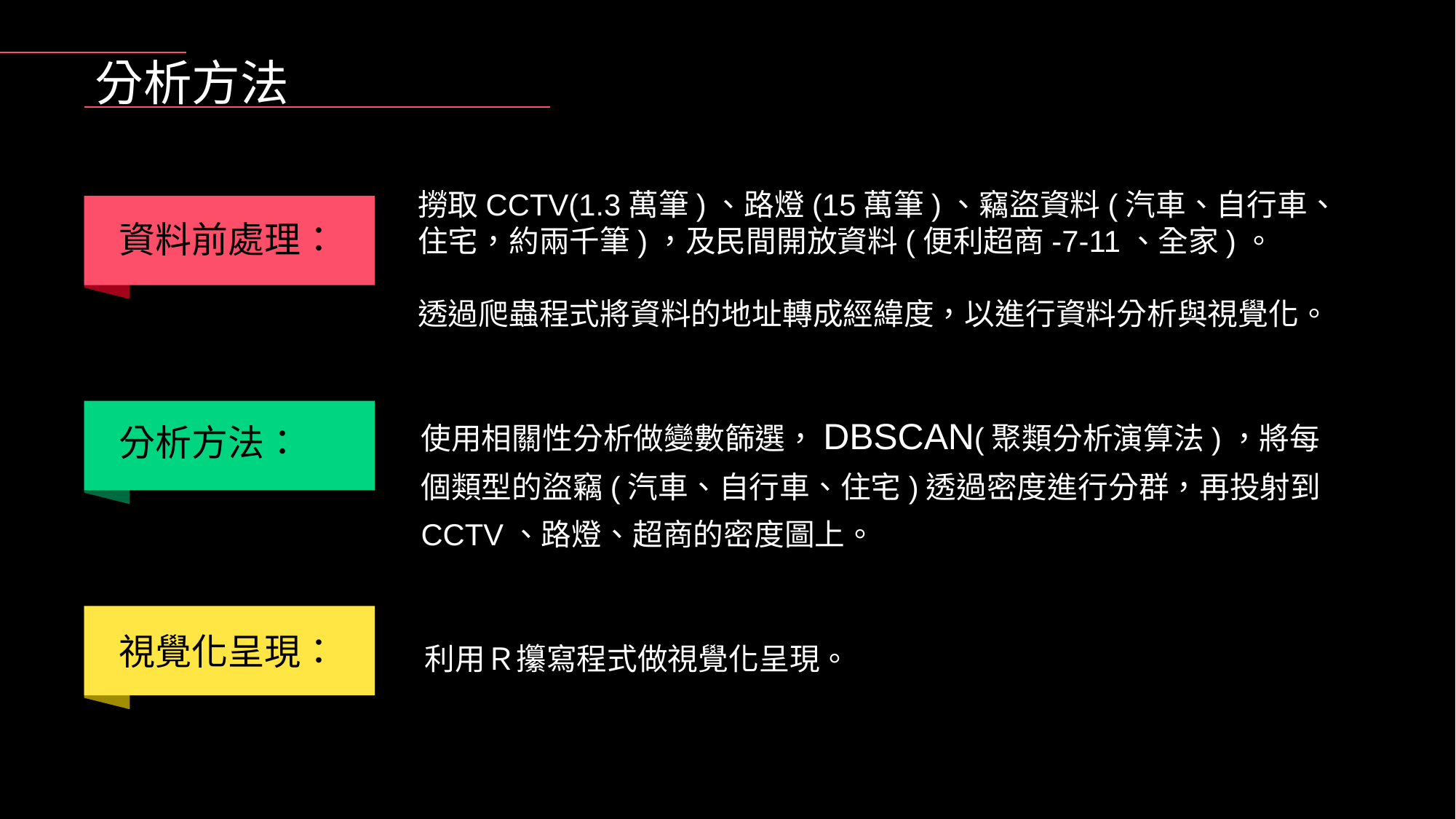

分析方法
撈取CCTV(1.3萬筆)、路燈(15萬筆)、竊盜資料(汽車、自行車、住宅，約兩千筆)，及民間開放資料(便利超商-7-11、全家)。

透過爬蟲程式將資料的地址轉成經緯度，以進行資料分析與視覺化。

資料前處理：
使用相關性分析做變數篩選，DBSCAN(聚類分析演算法)，將每個類型的盜竊(汽車、自行車、住宅)透過密度進行分群，再投射到CCTV、路燈、超商的密度圖上。

分析方法：

視覺化呈現：
利用Ｒ攥寫程式做視覺化呈現。